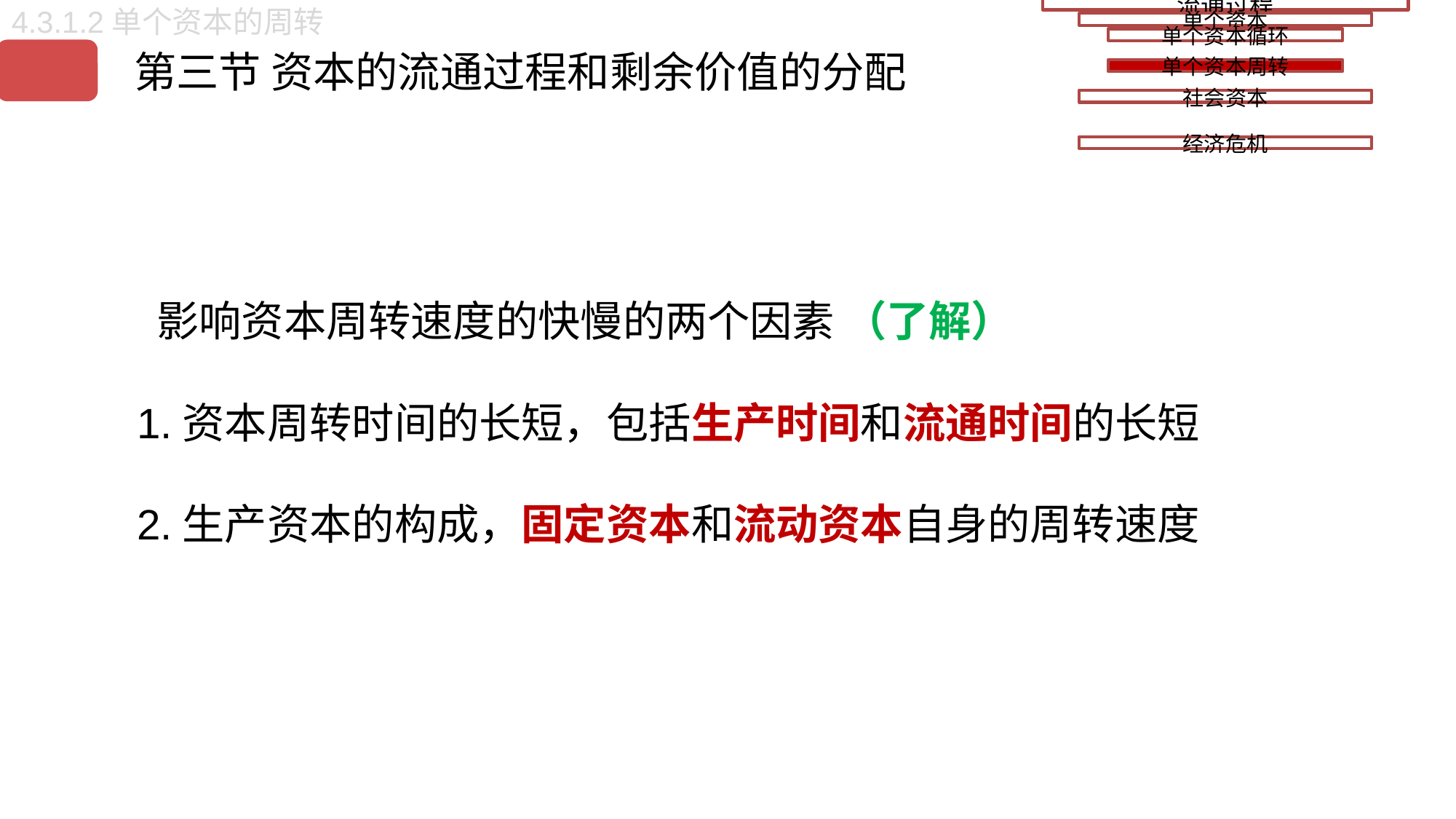

4.3.1.2单个资本的周转
流通过程
单个资本
社会资本
单个资本循环
单个资本周转
经济危机
第三节 资本的流通过程和剩余价值的分配
 影响资本周转速度的快慢的两个因素 （了解）
1.资本周转时间的长短，包括生产时间和流通时间的长短
2.生产资本的构成，固定资本和流动资本自身的周转速度